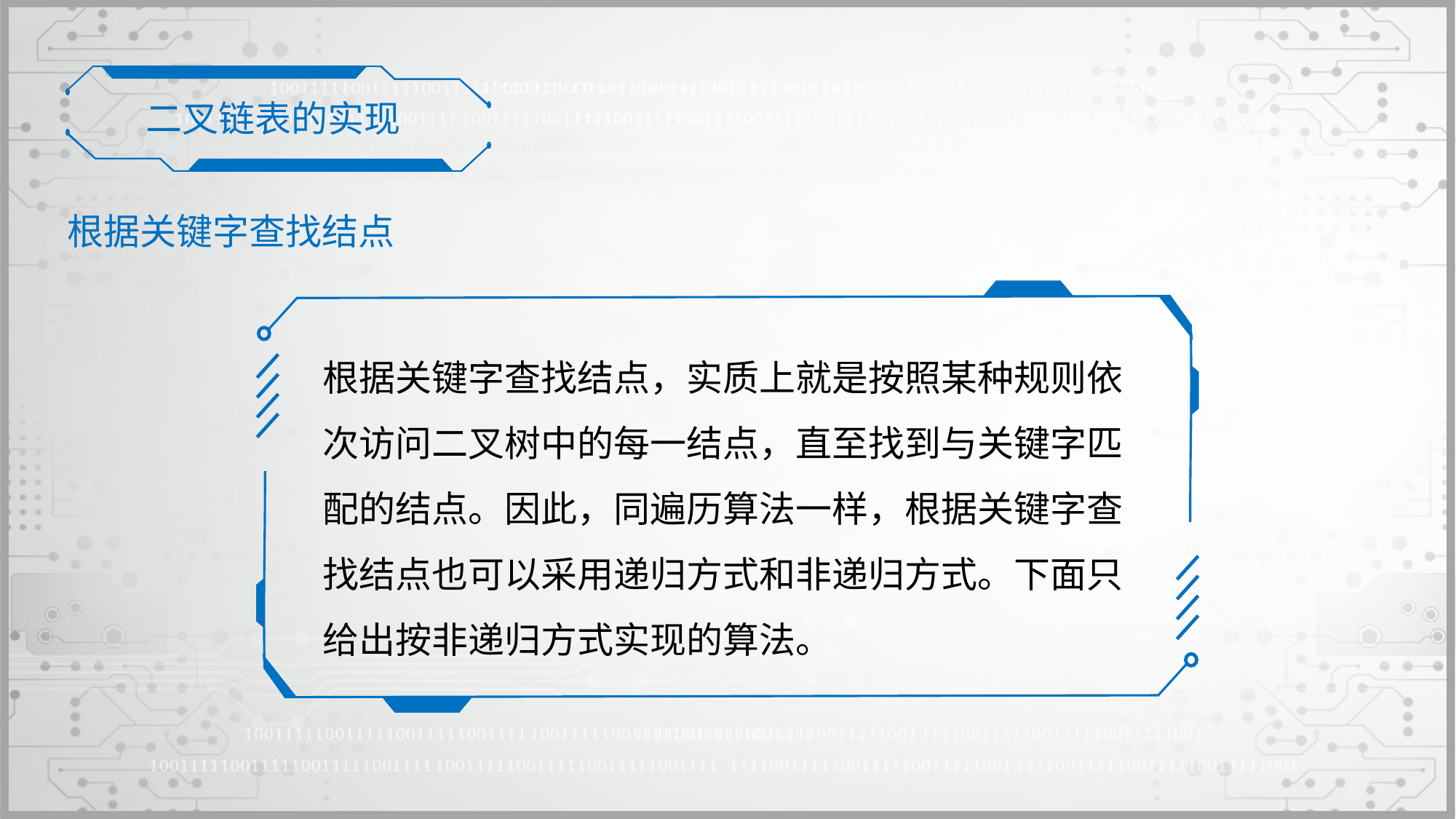

二叉链表的实现
根据关键字查找结点

根据关键字查找结点，实质上就是按照某种规则依次访问二叉树中的每一结点，直至找到与关键字匹配的结点。因此，同遍历算法一样，根据关键字查找结点也可以采用递归方式和非递归方式。下面只给出按非递归方式实现的算法。